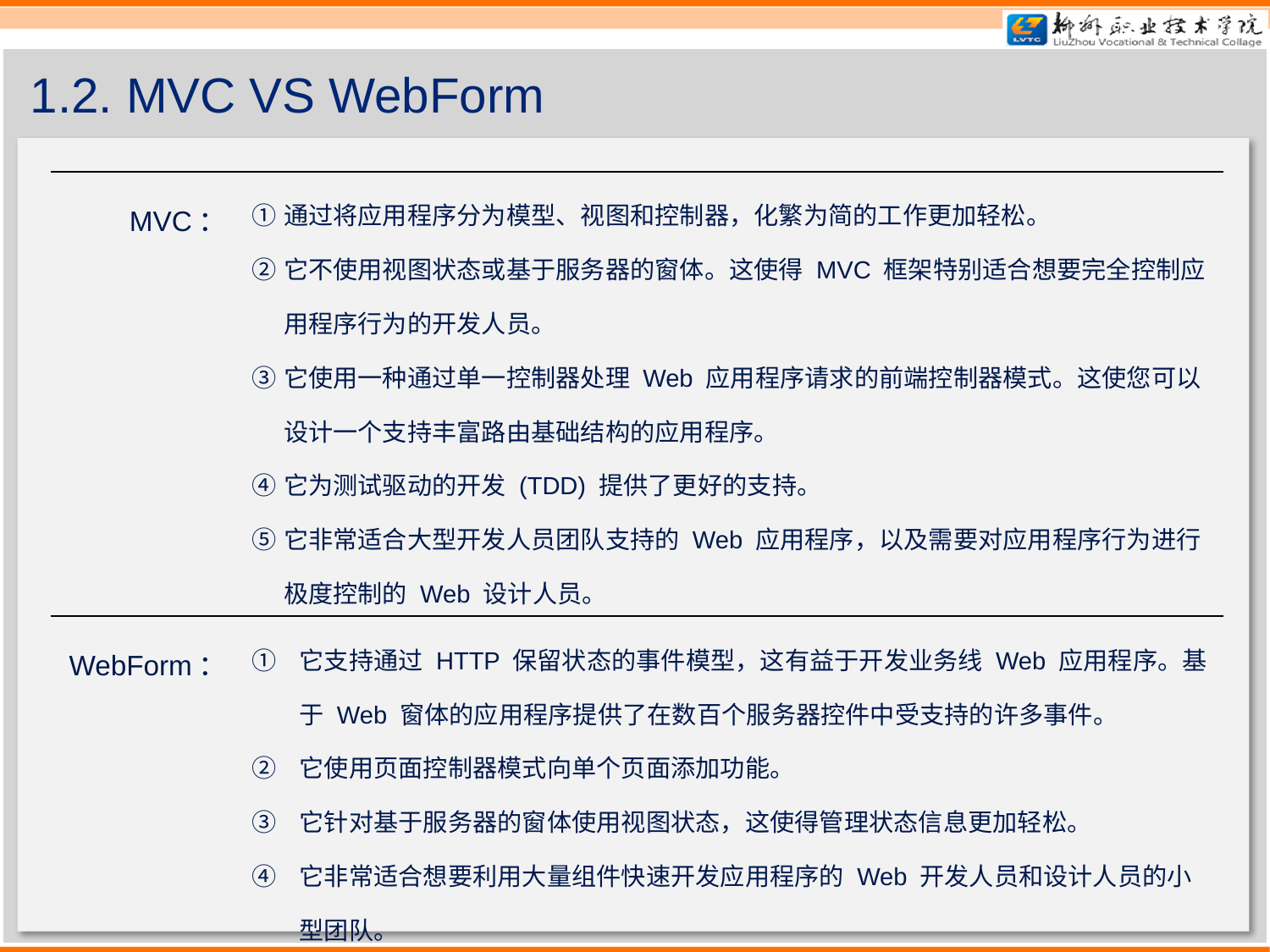

# 1.2. MVC VS WebForm
| MVC： | 通过将应用程序分为模型、视图和控制器，化繁为简的工作更加轻松。 它不使用视图状态或基于服务器的窗体。这使得 MVC 框架特别适合想要完全控制应用程序行为的开发人员。 它使用一种通过单一控制器处理 Web 应用程序请求的前端控制器模式。这使您可以设计一个支持丰富路由基础结构的应用程序。 它为测试驱动的开发 (TDD) 提供了更好的支持。 它非常适合大型开发人员团队支持的 Web 应用程序，以及需要对应用程序行为进行极度控制的 Web 设计人员。 |
| --- | --- |
| WebForm： | 它支持通过 HTTP 保留状态的事件模型，这有益于开发业务线 Web 应用程序。基于 Web 窗体的应用程序提供了在数百个服务器控件中受支持的许多事件。 它使用页面控制器模式向单个页面添加功能。 它针对基于服务器的窗体使用视图状态，这使得管理状态信息更加轻松。 它非常适合想要利用大量组件快速开发应用程序的 Web 开发人员和设计人员的小型团队。 通常，对于应用程序开发而言，它比较简单，这是因为组件（Page 类、控件等）紧密集成并且通常需要比 MVC 模型更少的代码。 |